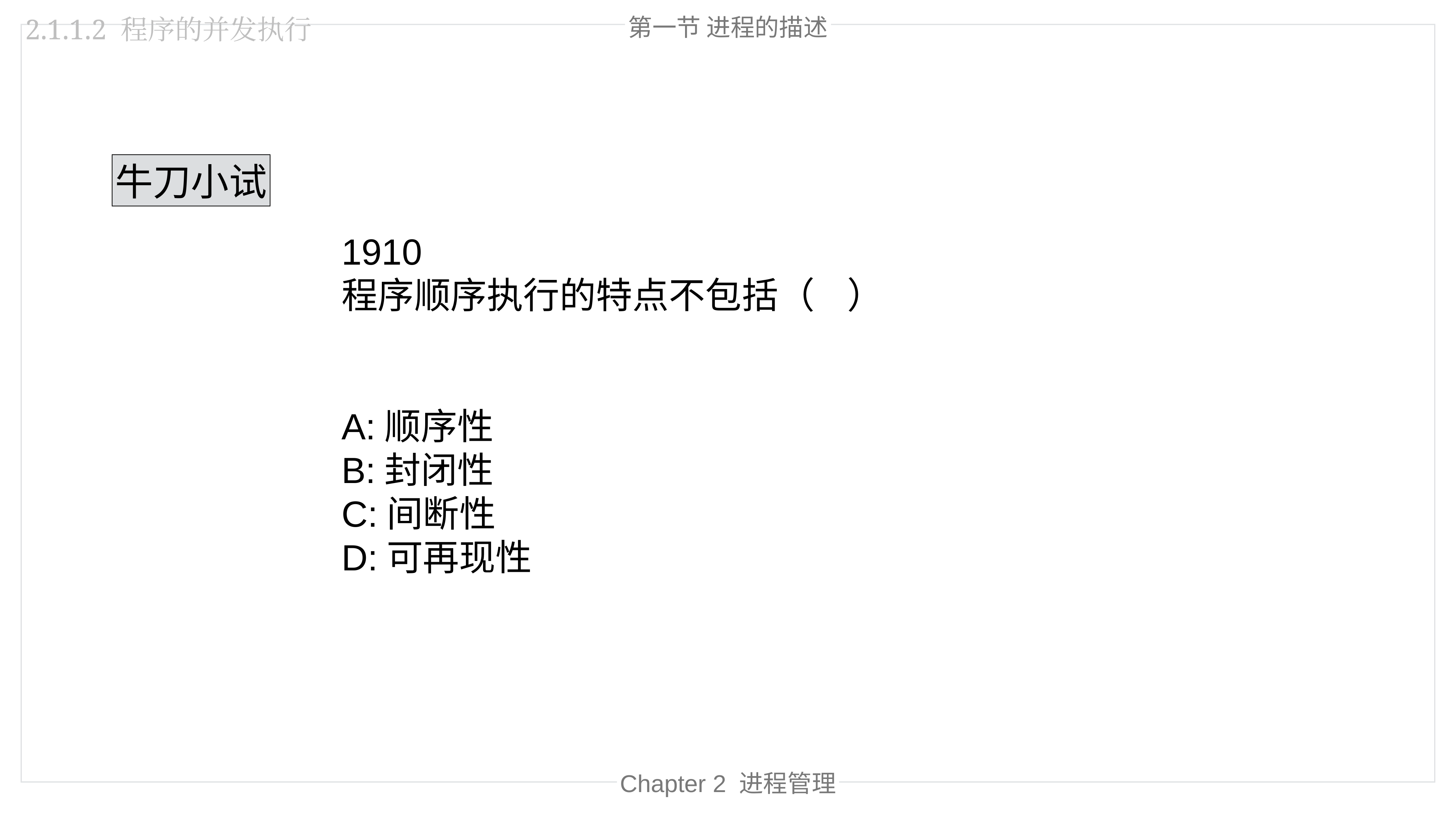

第一节 进程的描述
2.1.1.2 程序的并发执行

牛刀小试
1910
程序顺序执行的特点不包括（    ）

A:顺序性
B:封闭性
C:间断性
D:可再现性
Chapter 2 进程管理